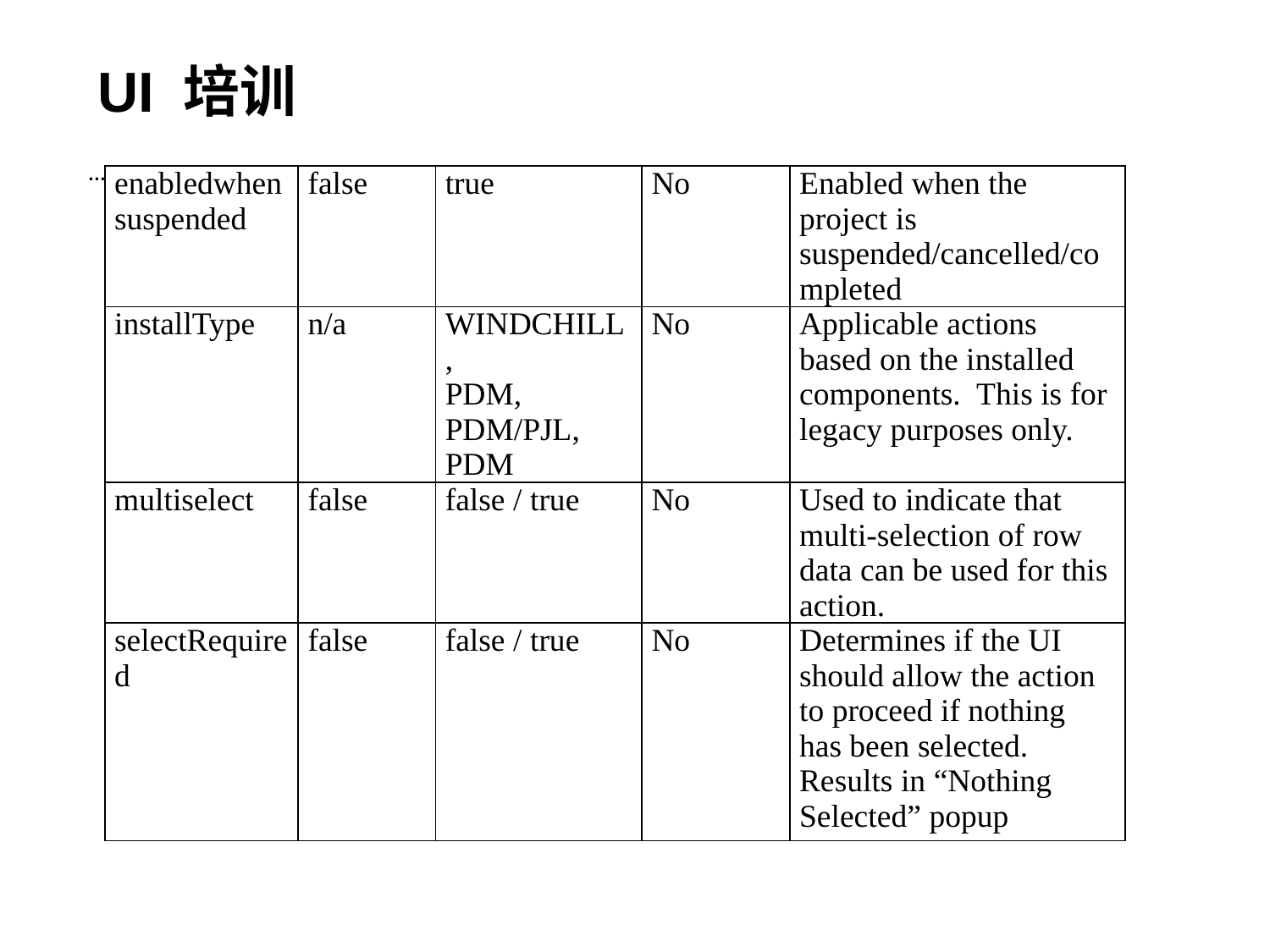

# UI 培训
…

| enabledwhensuspended | false | true | No | Enabled when the project is suspended/cancelled/completed |
| --- | --- | --- | --- | --- |
| installType | n/a | WINDCHILL, PDM, PDM/PJL, PDM | No | Applicable actions based on the installed components. This is for legacy purposes only. |
| multiselect | false | false / true | No | Used to indicate that multi-selection of row data can be used for this action. |
| selectRequired | false | false / true | No | Determines if the UI should allow the action to proceed if nothing has been selected. Results in “Nothing Selected” popup |